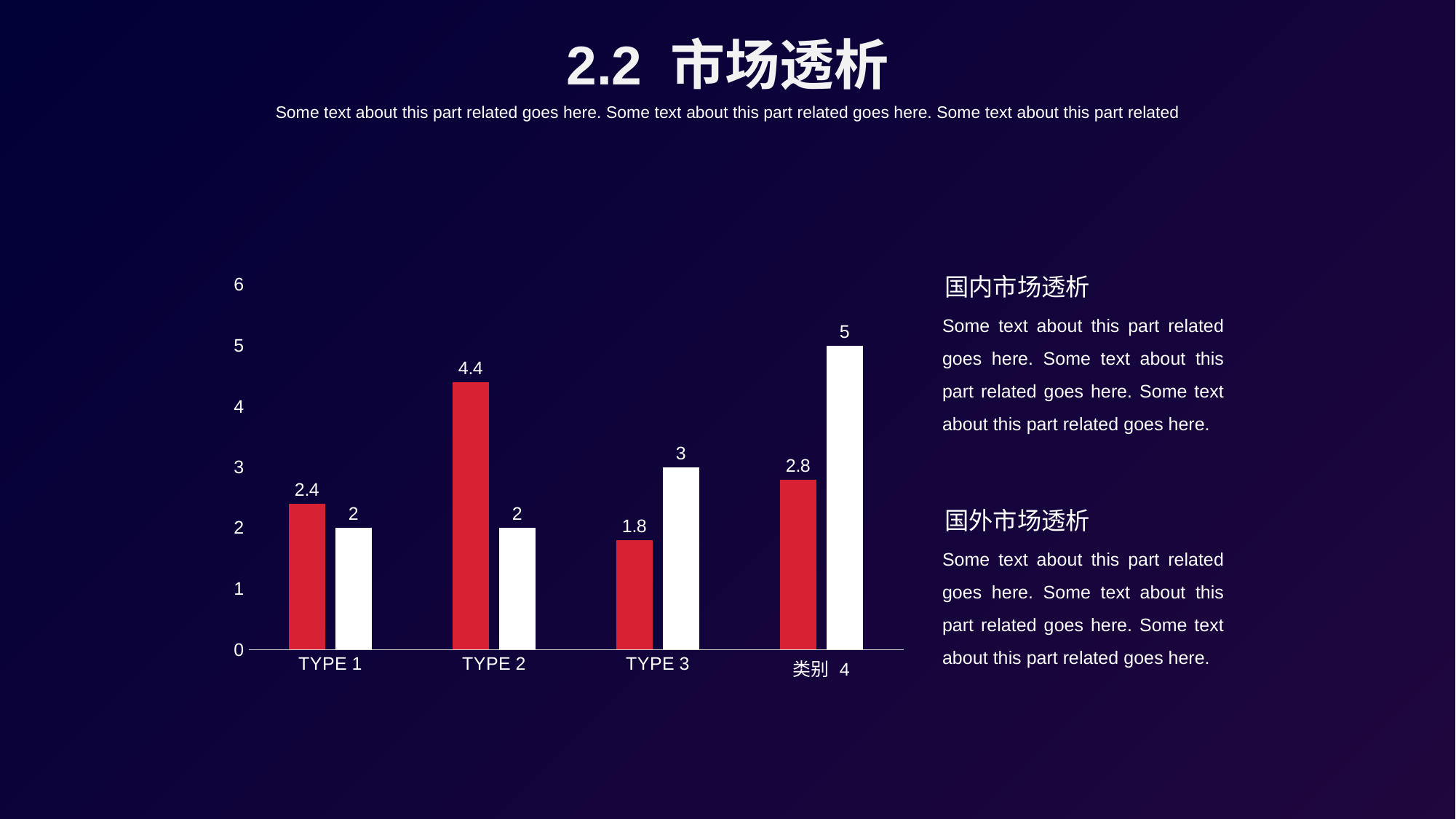

2.2 市场透析
Some text about this part related goes here. Some text about this part related goes here. Some text about this part related
国内市场透析

### Chart

| Category | 系列 2 | 系列 3 |
|---|---|---|
| TYPE 1 | 2.4 | 2.0 |
| TYPE 2 | 4.4 | 2.0 |
| TYPE 3 | 1.8 | 3.0 |
| 类别 4 | 2.8 | 5.0 |
Some text about this part related goes here. Some text about this part related goes here. Some text about this part related goes here.
国外市场透析
Some text about this part related goes here. Some text about this part related goes here. Some text about this part related goes here.